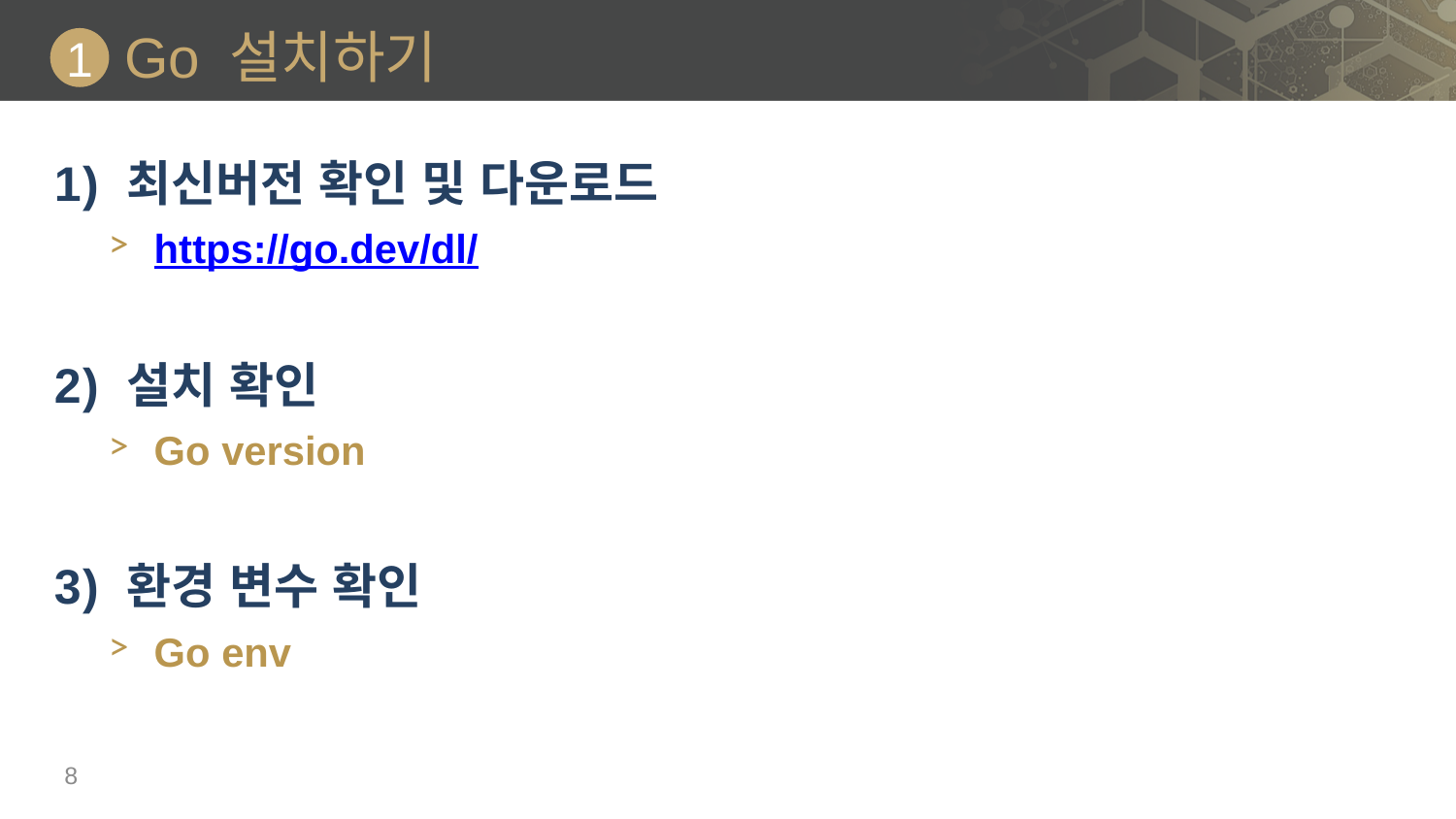

# Go 설치하기
1
최신버전 확인 및 다운로드
https://go.dev/dl/

설치 확인
Go version

환경 변수 확인
Go env

8